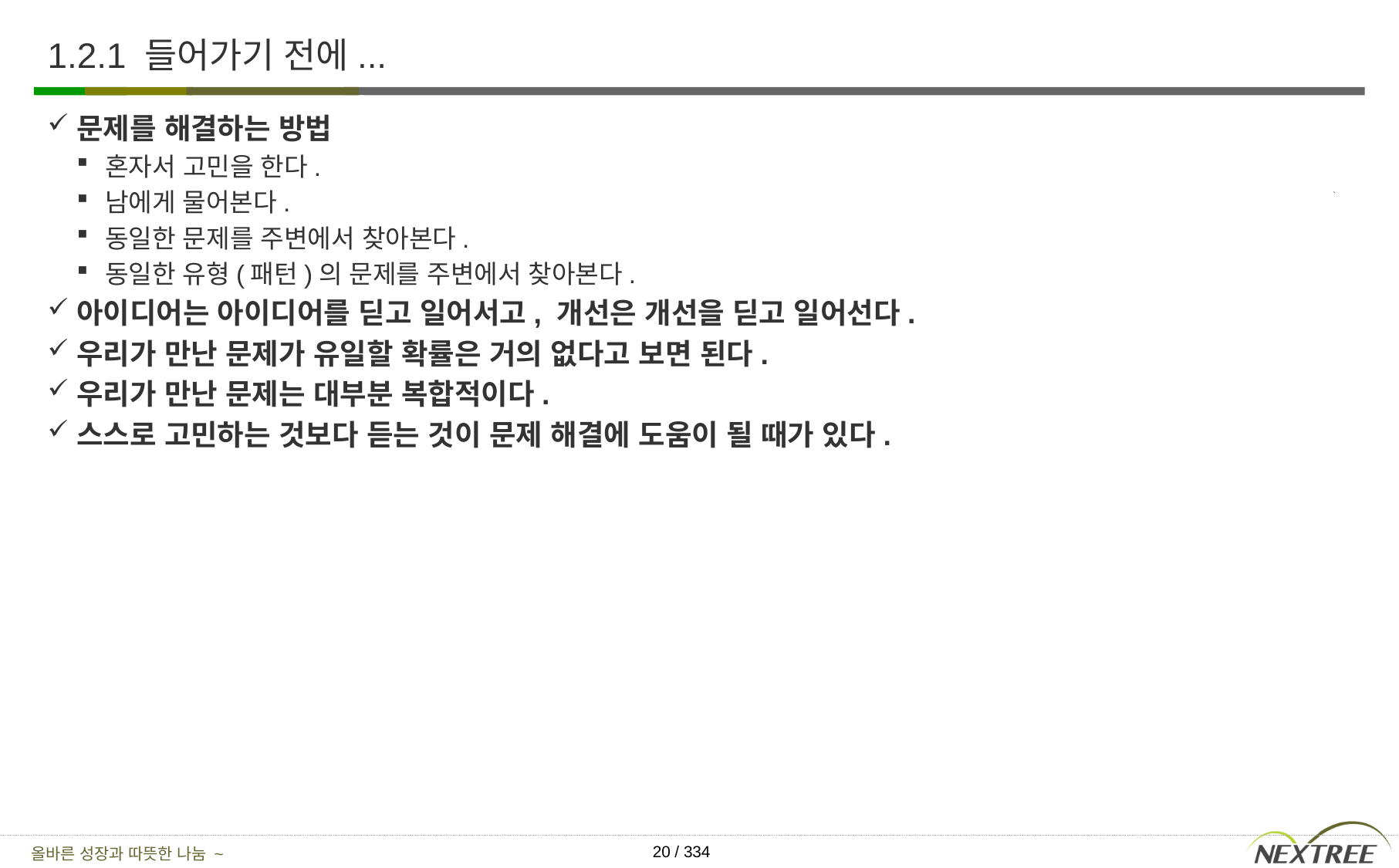

# 1.2.1 들어가기 전에...
문제를 해결하는 방법
혼자서 고민을 한다.
남에게 물어본다.
동일한 문제를 주변에서 찾아본다.
동일한 유형(패턴)의 문제를 주변에서 찾아본다.
아이디어는 아이디어를 딛고 일어서고, 개선은 개선을 딛고 일어선다.
우리가 만난 문제가 유일할 확률은 거의 없다고 보면 된다.
우리가 만난 문제는 대부분 복합적이다.
스스로 고민하는 것보다 듣는 것이 문제 해결에 도움이 될 때가 있다.